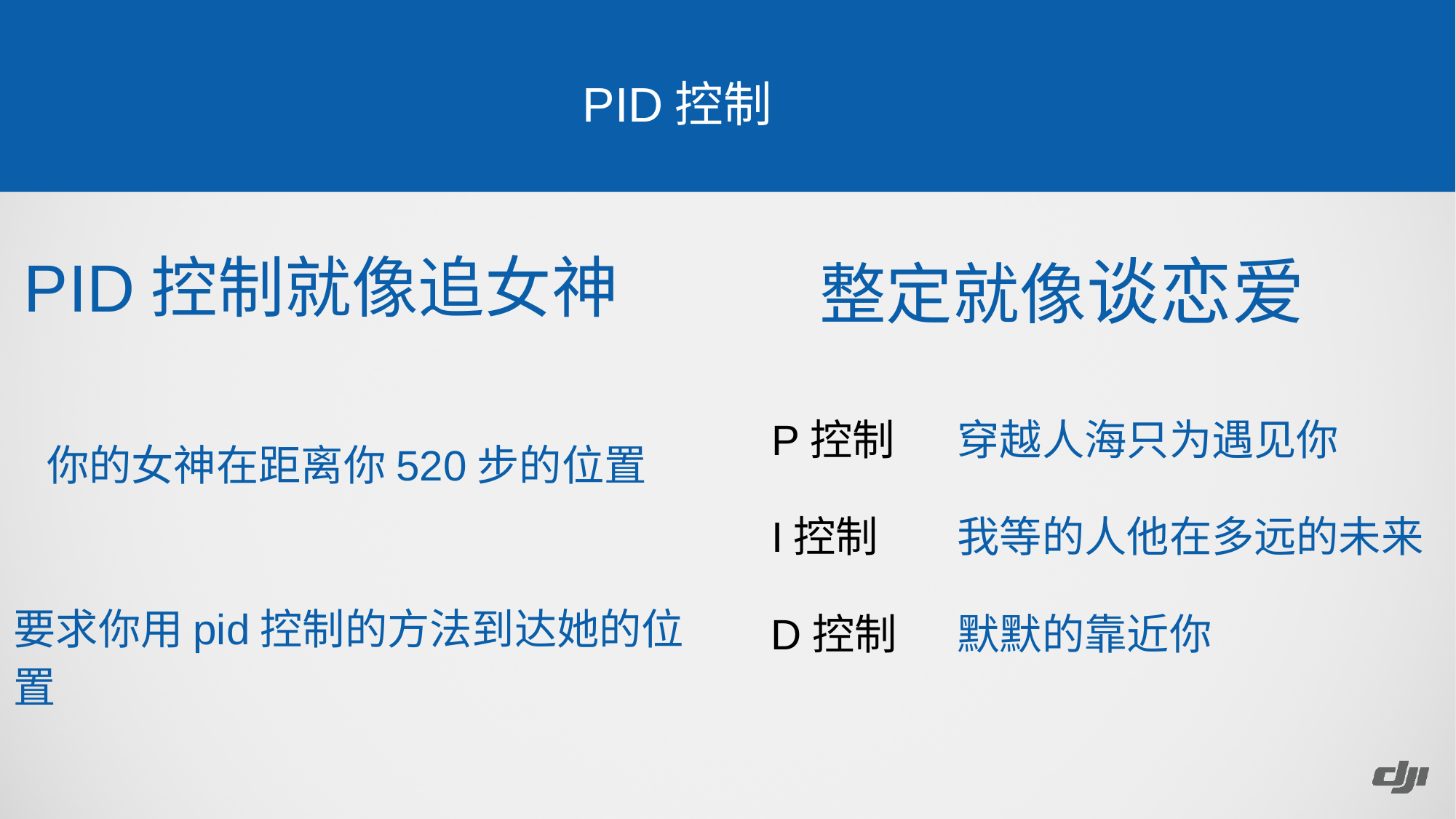

PID控制
PID控制就像追女神
整定就像谈恋爱
P控制
穿越人海只为遇见你
你的女神在距离你520步的位置
I控制
我等的人他在多远的未来
要求你用pid控制的方法到达她的位置
D控制
默默的靠近你